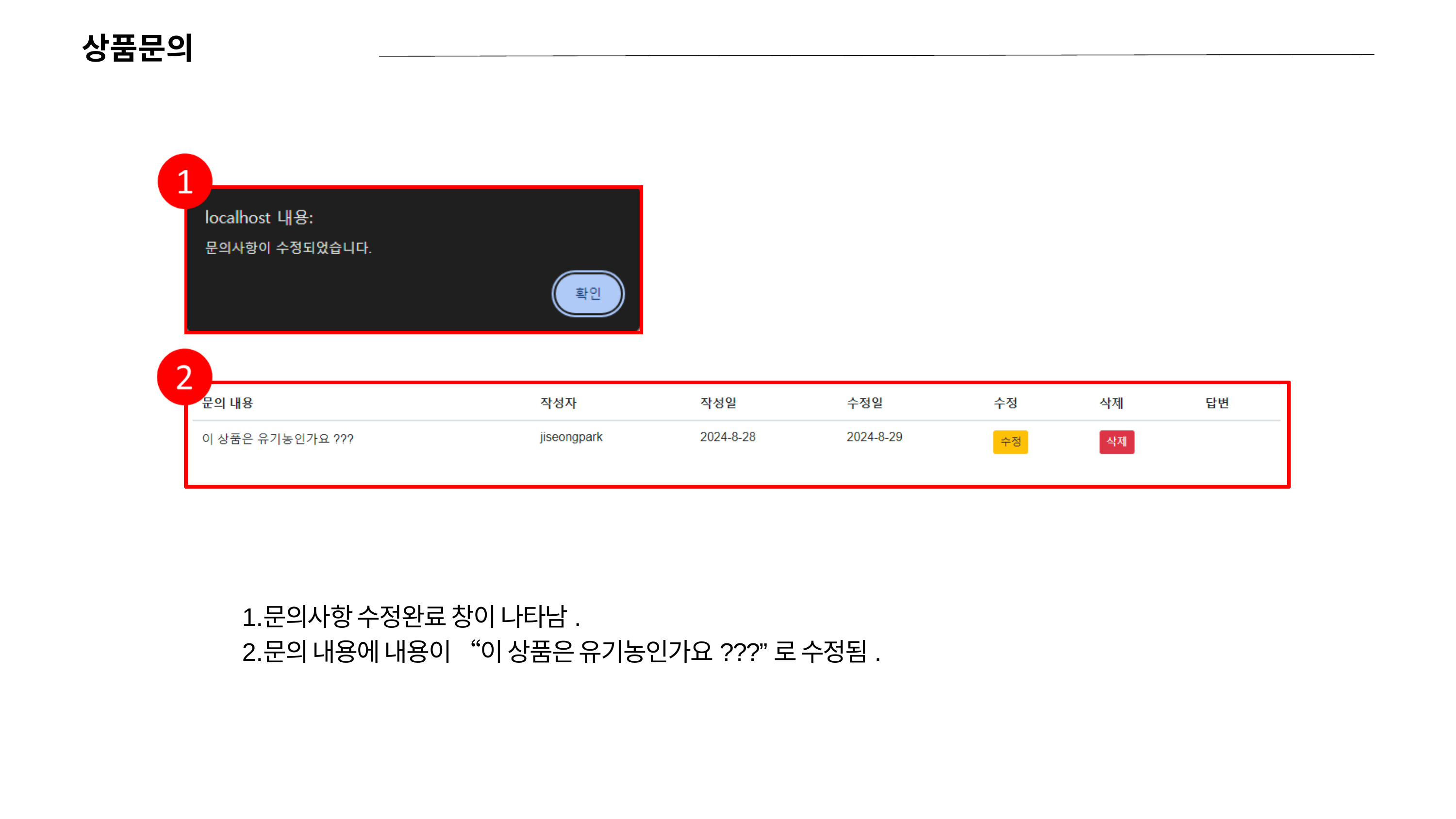

상품문의

문의사항 수정완료 창이 나타남.
문의 내용에 내용이 “이 상품은 유기농인가요???”로 수정됨.